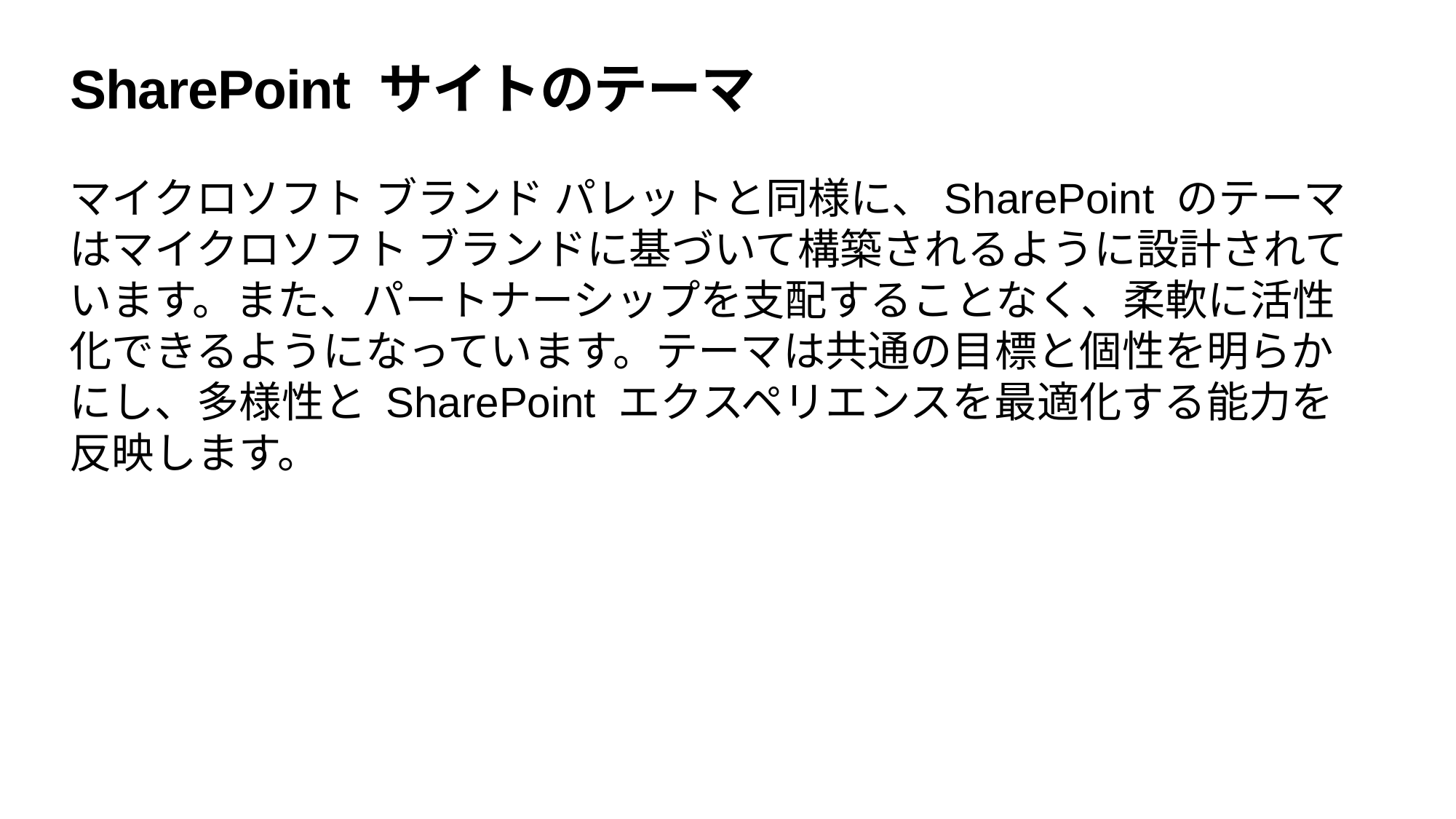

# SharePoint サイトのテーマ
マイクロソフト ブランド パレットと同様に、SharePoint のテーマはマイクロソフト ブランドに基づいて構築されるように設計されています。また、パートナーシップを支配することなく、柔軟に活性化できるようになっています。テーマは共通の目標と個性を明らかにし、多様性と SharePoint エクスペリエンスを最適化する能力を反映します。